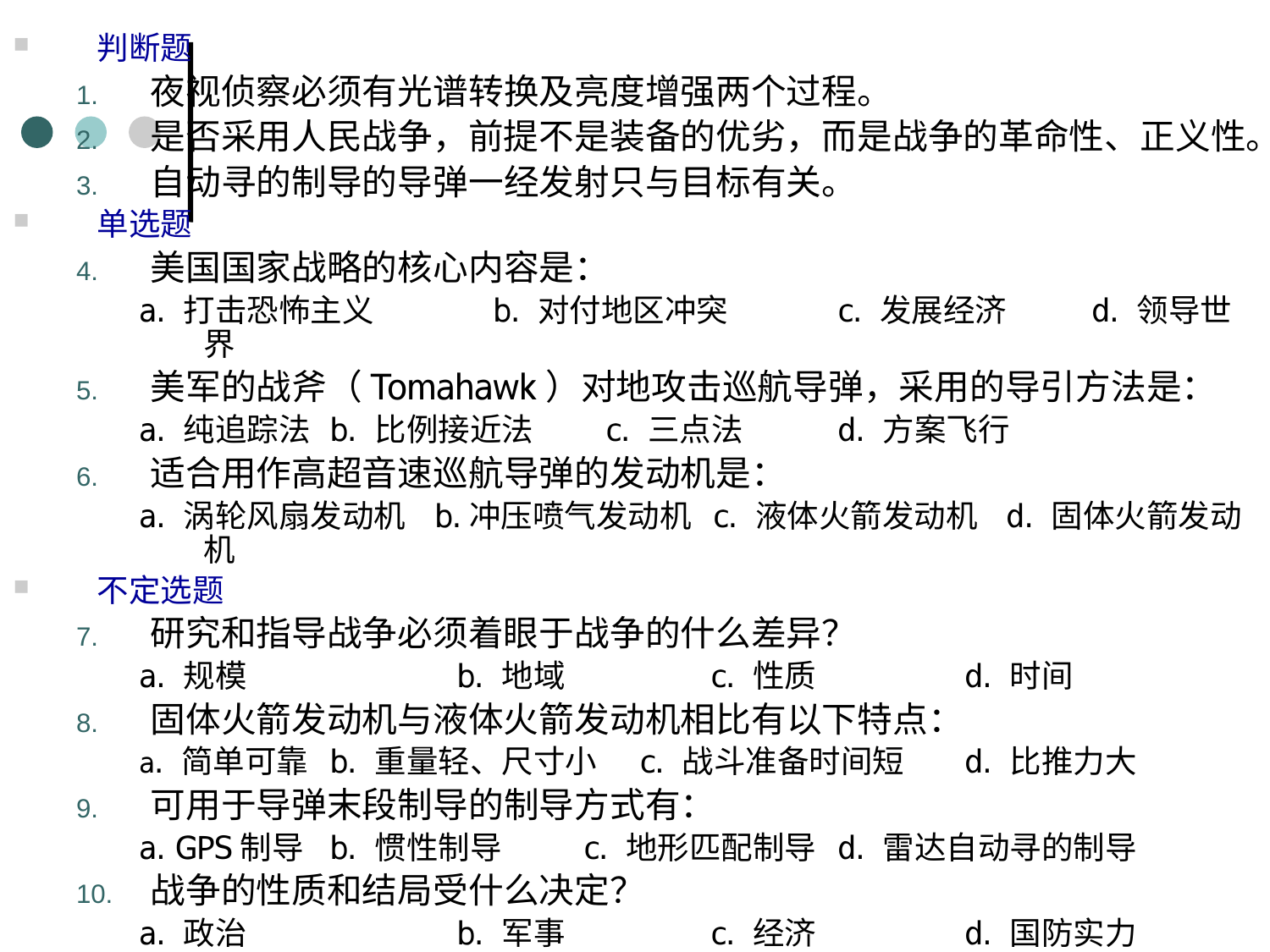

判断题
夜视侦察必须有光谱转换及亮度增强两个过程。
是否采用人民战争，前提不是装备的优劣，而是战争的革命性、正义性。
自动寻的制导的导弹一经发射只与目标有关。
单选题
美国国家战略的核心内容是：
a. 打击恐怖主义	    b. 对付地区冲突	c. 发展经济	d. 领导世界
美军的战斧（Tomahawk）对地攻击巡航导弹，采用的导引方法是：
a. 纯追踪法	b. 比例接近法	  c. 三点法	d. 方案飞行
适合用作高超音速巡航导弹的发动机是：
a. 涡轮风扇发动机   b.冲压喷气发动机  c. 液体火箭发动机   d. 固体火箭发动机
不定选题
研究和指导战争必须着眼于战争的什么差异？
a. 规模		b. 地域		c. 性质		d. 时间
固体火箭发动机与液体火箭发动机相比有以下特点：
a. 简单可靠	b. 重量轻、尺寸小     c. 战斗准备时间短	d. 比推力大
可用于导弹末段制导的制导方式有：
a. GPS制导	b. 惯性制导	c. 地形匹配制导	d. 雷达自动寻的制导
战争的性质和结局受什么决定？
a. 政治		b. 军事		c. 经济		d. 国防实力